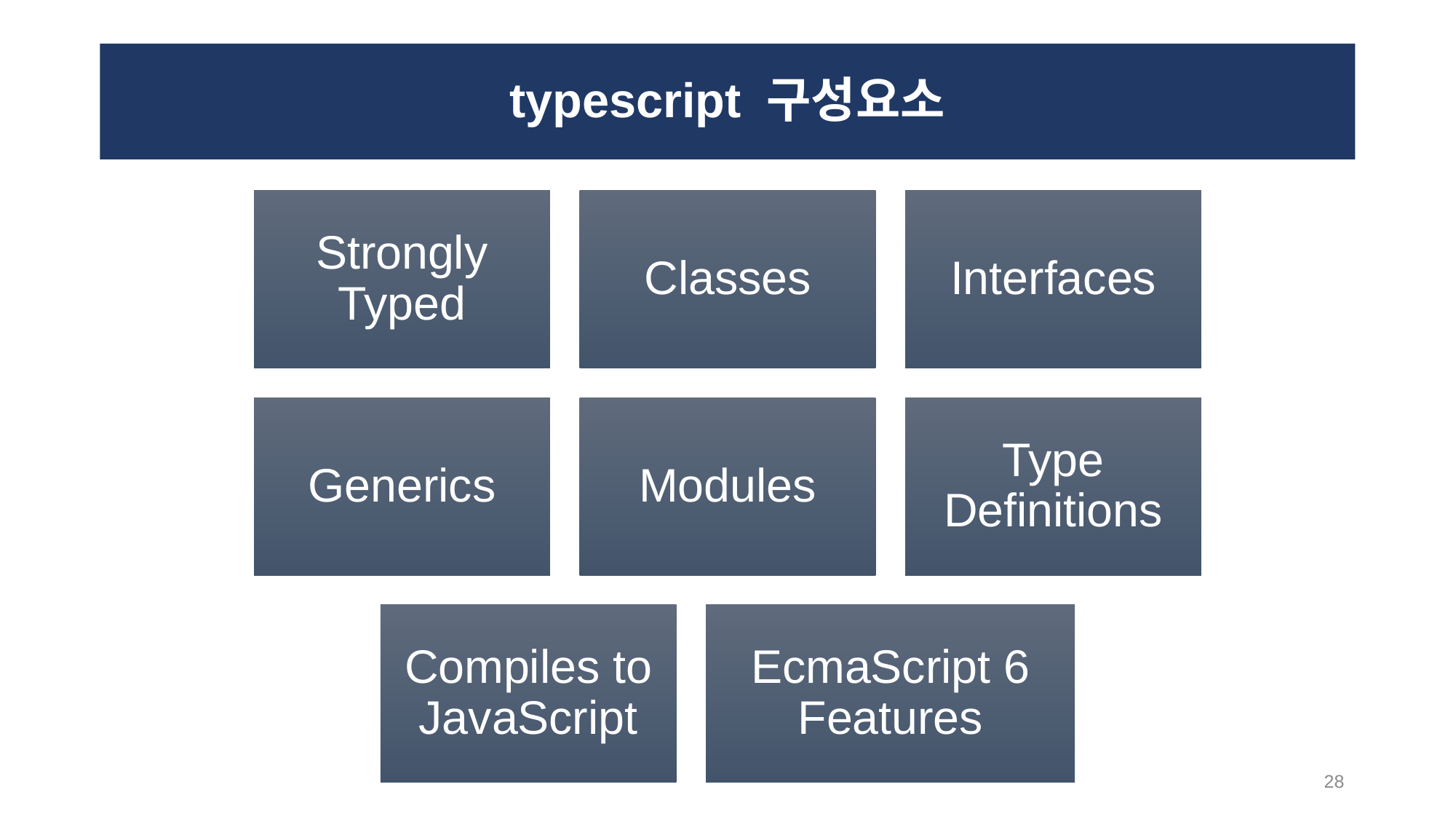

# typescript 구성요소
Strongly Typed
Classes
Interfaces
Generics
Modules
Type Definitions
Compiles to JavaScript
EcmaScript 6 Features
28